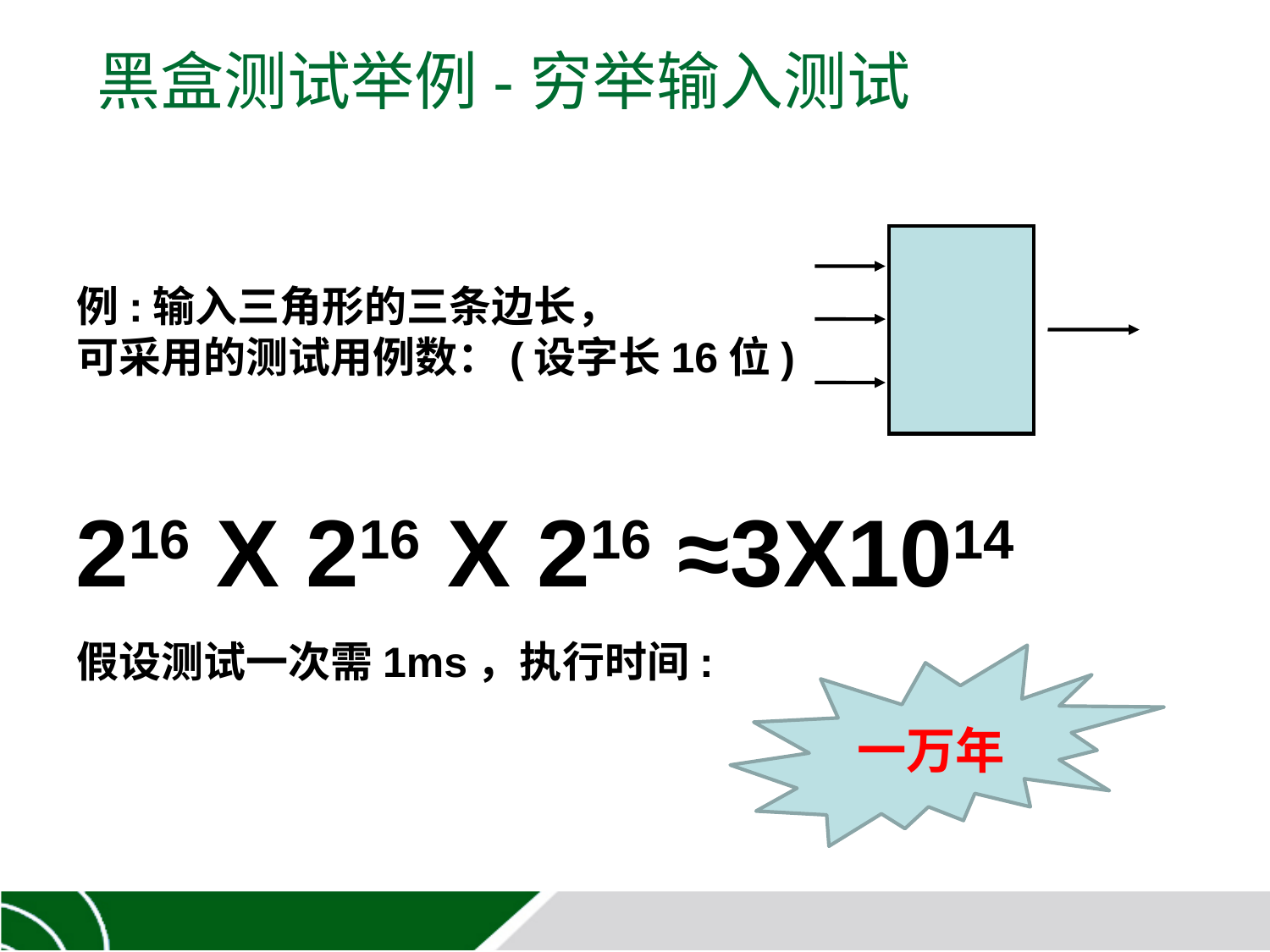

# 黑盒测试举例-穷举输入测试

例:输入三角形的三条边长，
可采用的测试用例数：(设字长16位)

假设测试一次需1ms，执行时间:

216 X 216 X 216 ≈3X1014
一万年